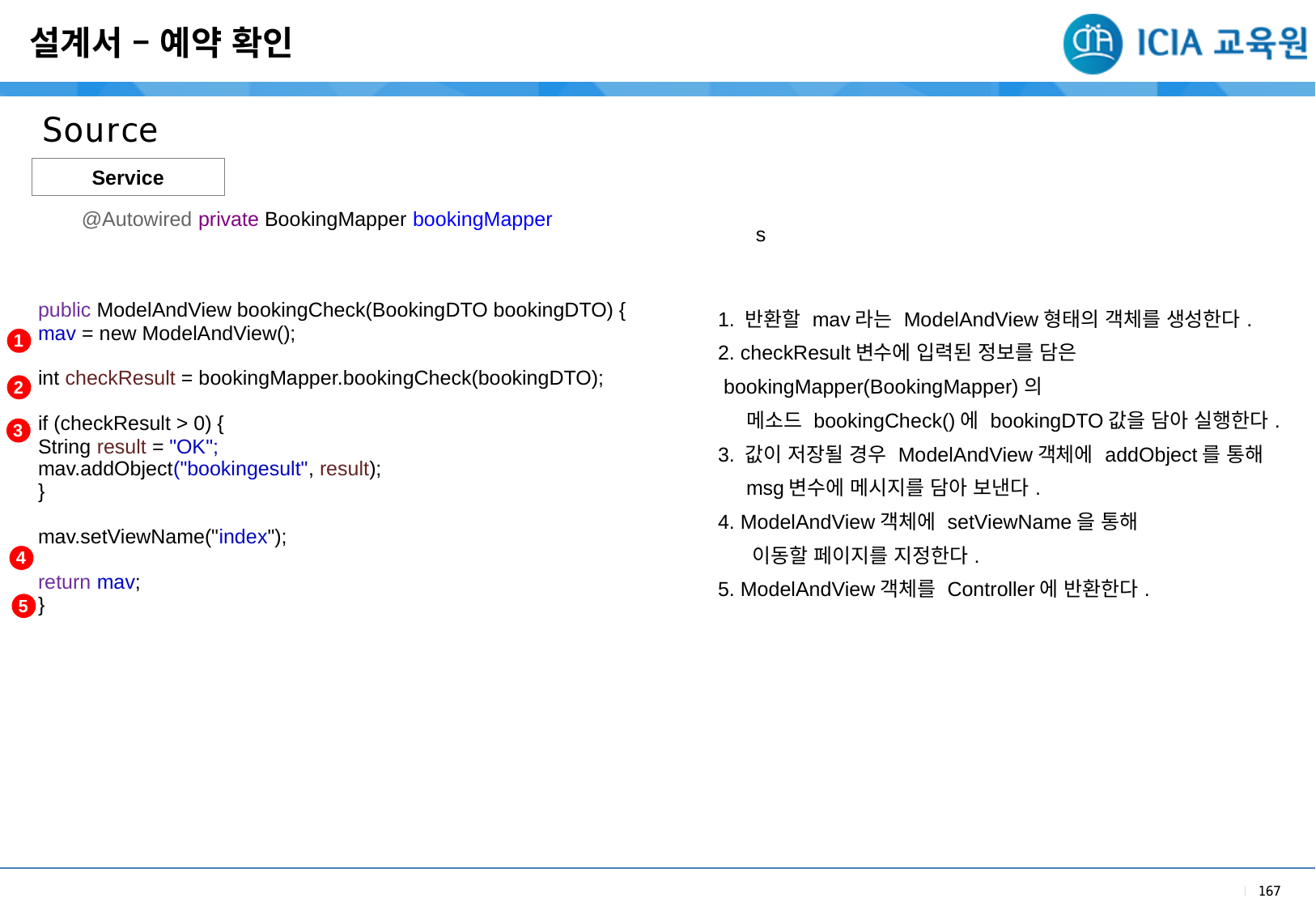

설계서 – 예약 확인
Source
Service
@Autowired private BookingMapper bookingMapper

| s |
| --- |
| 1. 반환할 mav라는 ModelAndView형태의 객체를 생성한다. 2. checkResult변수에 입력된 정보를 담은 bookingMapper(BookingMapper)의 메소드 bookingCheck()에 bookingDTO값을 담아 실행한다. 3. 값이 저장될 경우 ModelAndView객체에 addObject를 통해 msg변수에 메시지를 담아 보낸다. 4. ModelAndView객체에 setViewName을 통해 이동할 페이지를 지정한다. 5. ModelAndView객체를 Controller에 반환한다. |
|  |
| --- |
| public ModelAndView bookingCheck(BookingDTO bookingDTO) { mav = new ModelAndView(); int checkResult = bookingMapper.bookingCheck(bookingDTO); if (checkResult > 0) { String result = "OK"; mav.addObject("bookingesult", result); } mav.setViewName("index"); return mav; } |
|  |
1

2

3

4

5